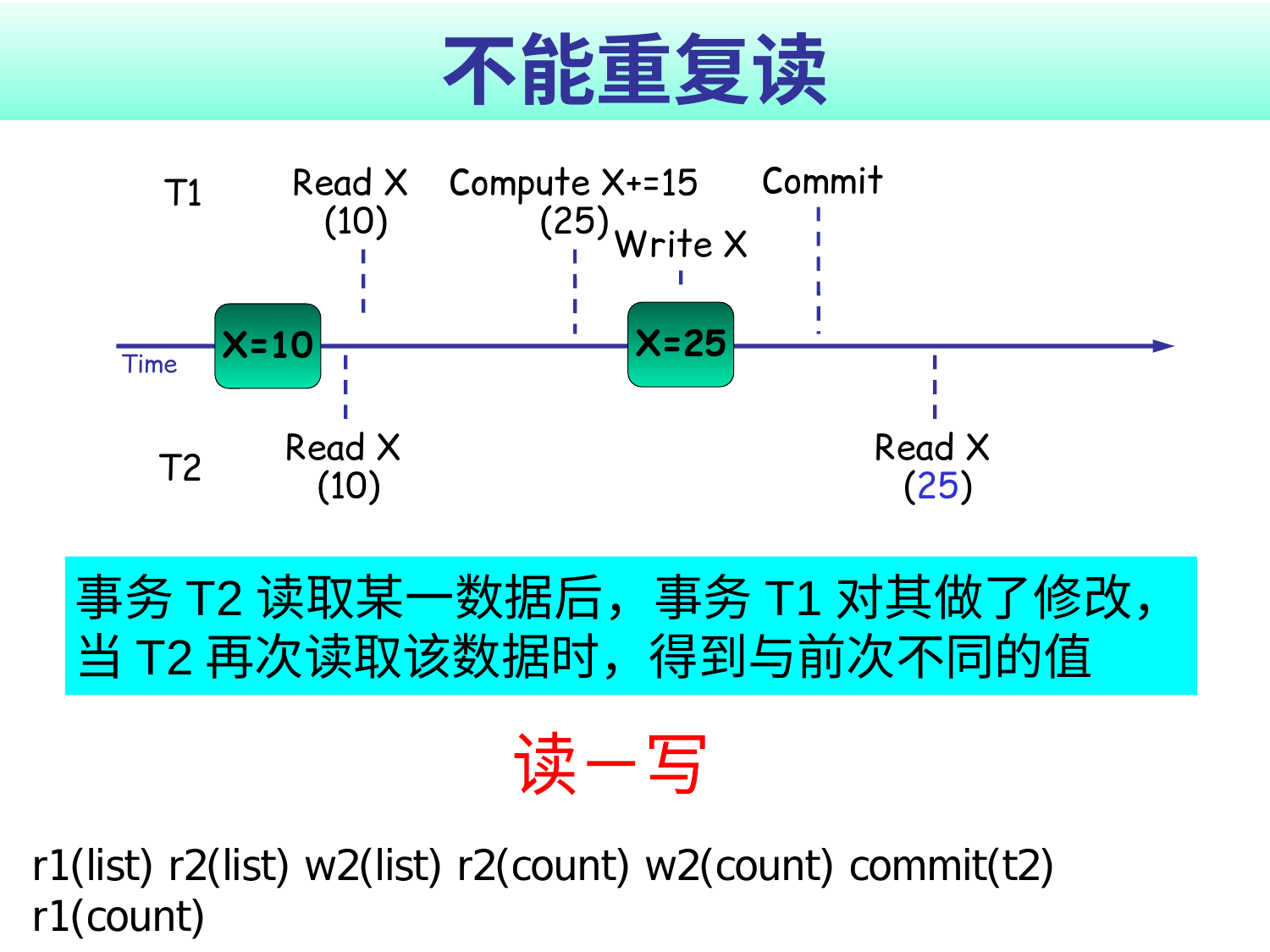

# 不能重复读
Commit

Read X
(10)

Compute X+=15
(25)

T1
Write X

X=25
X=10
Time

Read X
(10)

Read X
(25)
T2
事务T2读取某一数据后，事务T1对其做了修改，当T2再次读取该数据时，得到与前次不同的值
读－写
r1(list) r2(list) w2(list) r2(count) w2(count) commit(t2) r1(count)